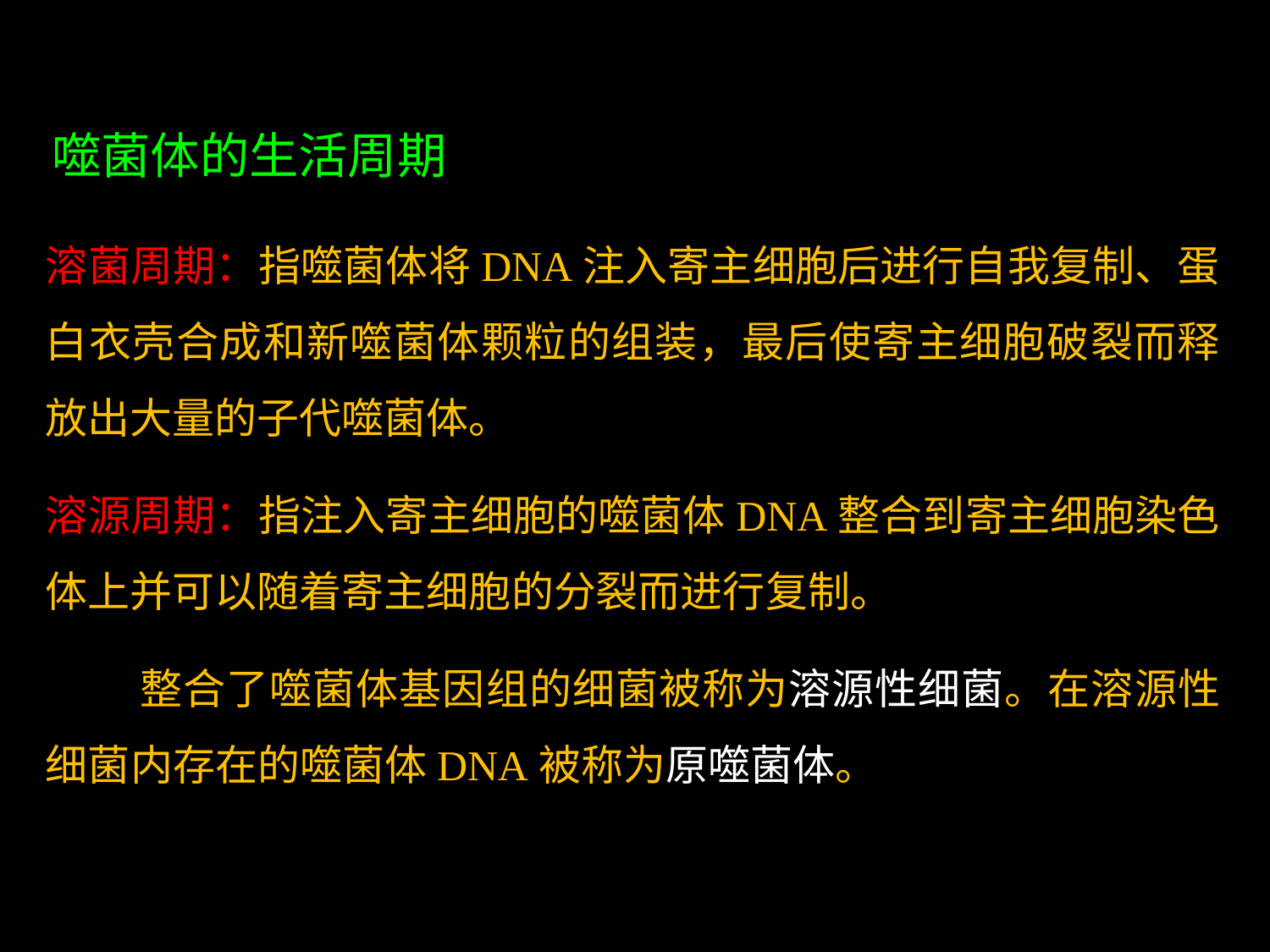

噬菌体的生活周期
溶菌周期：指噬菌体将DNA注入寄主细胞后进行自我复制、蛋白衣壳合成和新噬菌体颗粒的组装，最后使寄主细胞破裂而释放出大量的子代噬菌体。
溶源周期：指注入寄主细胞的噬菌体DNA整合到寄主细胞染色体上并可以随着寄主细胞的分裂而进行复制。
        整合了噬菌体基因组的细菌被称为溶源性细菌。在溶源性细菌内存在的噬菌体DNA被称为原噬菌体。